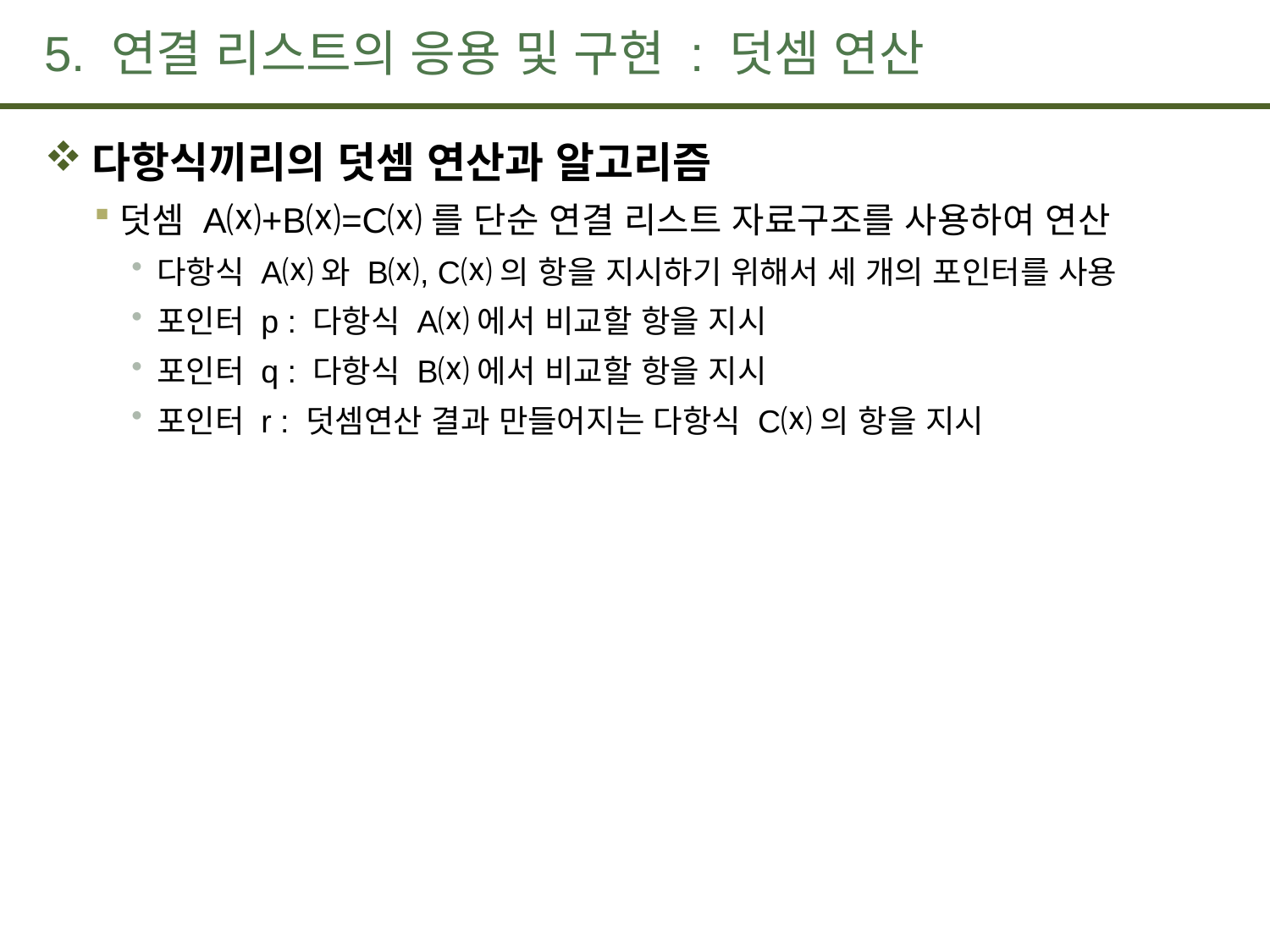

# 5. 연결 리스트의 응용 및 구현 : 덧셈 연산
다항식끼리의 덧셈 연산과 알고리즘
덧셈 A⒳+B⒳=C⒳를 단순 연결 리스트 자료구조를 사용하여 연산
다항식 A⒳와 B⒳, C⒳의 항을 지시하기 위해서 세 개의 포인터를 사용
포인터 p : 다항식 A⒳에서 비교할 항을 지시
포인터 q : 다항식 B⒳에서 비교할 항을 지시
포인터 r : 덧셈연산 결과 만들어지는 다항식 C⒳의 항을 지시